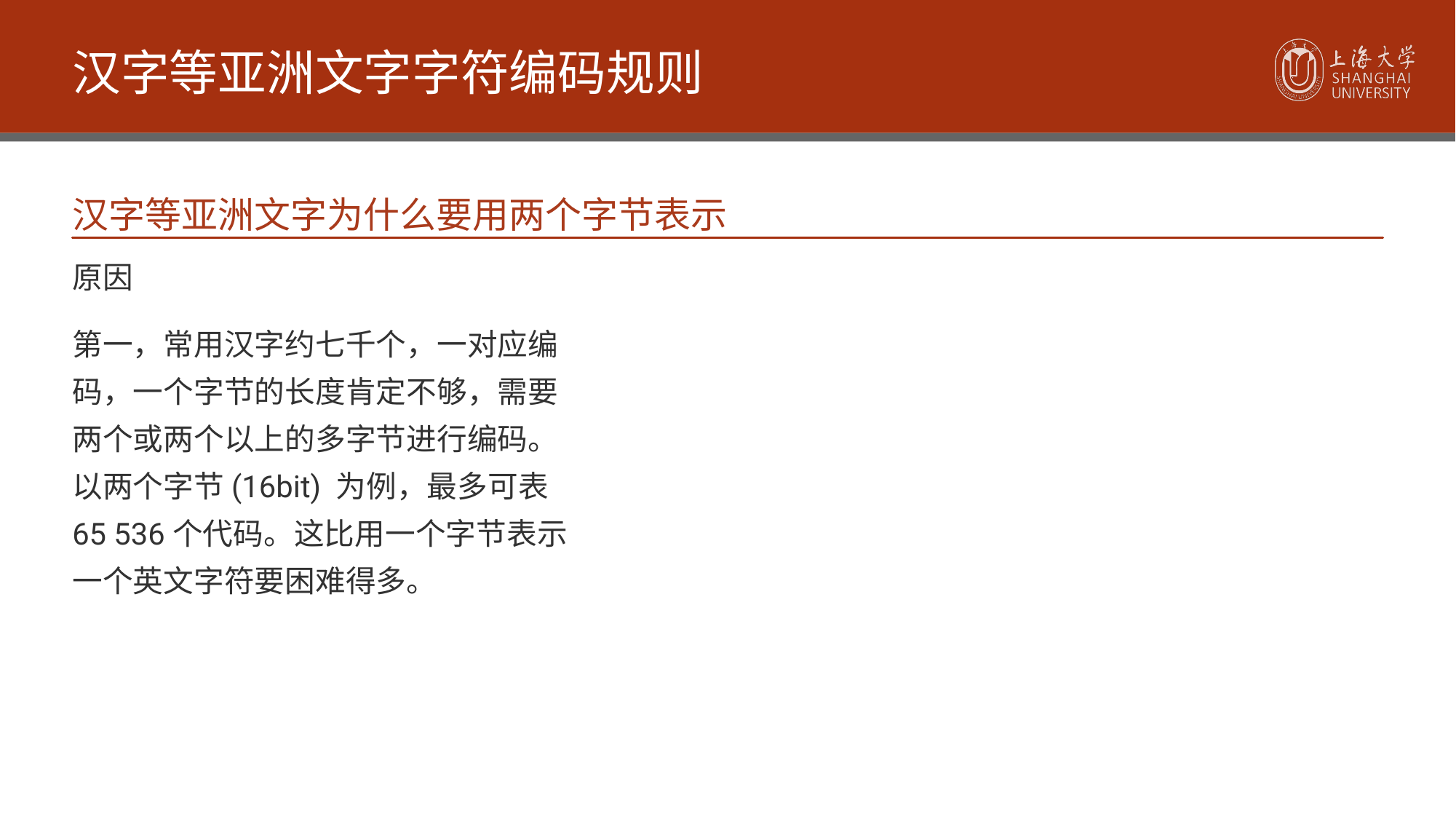

汉字等亚洲文字字符编码规则
汉字等亚洲文字为什么要用两个字节表示
原因
第一，常用汉字约七千个，一对应编码，一个字节的长度肯定不够，需要两个或两个以上的多字节进行编码。以两个字节(16bit) 为例，最多可表65 536个代码。这比用一个字节表示一个英文字符要困难得多。